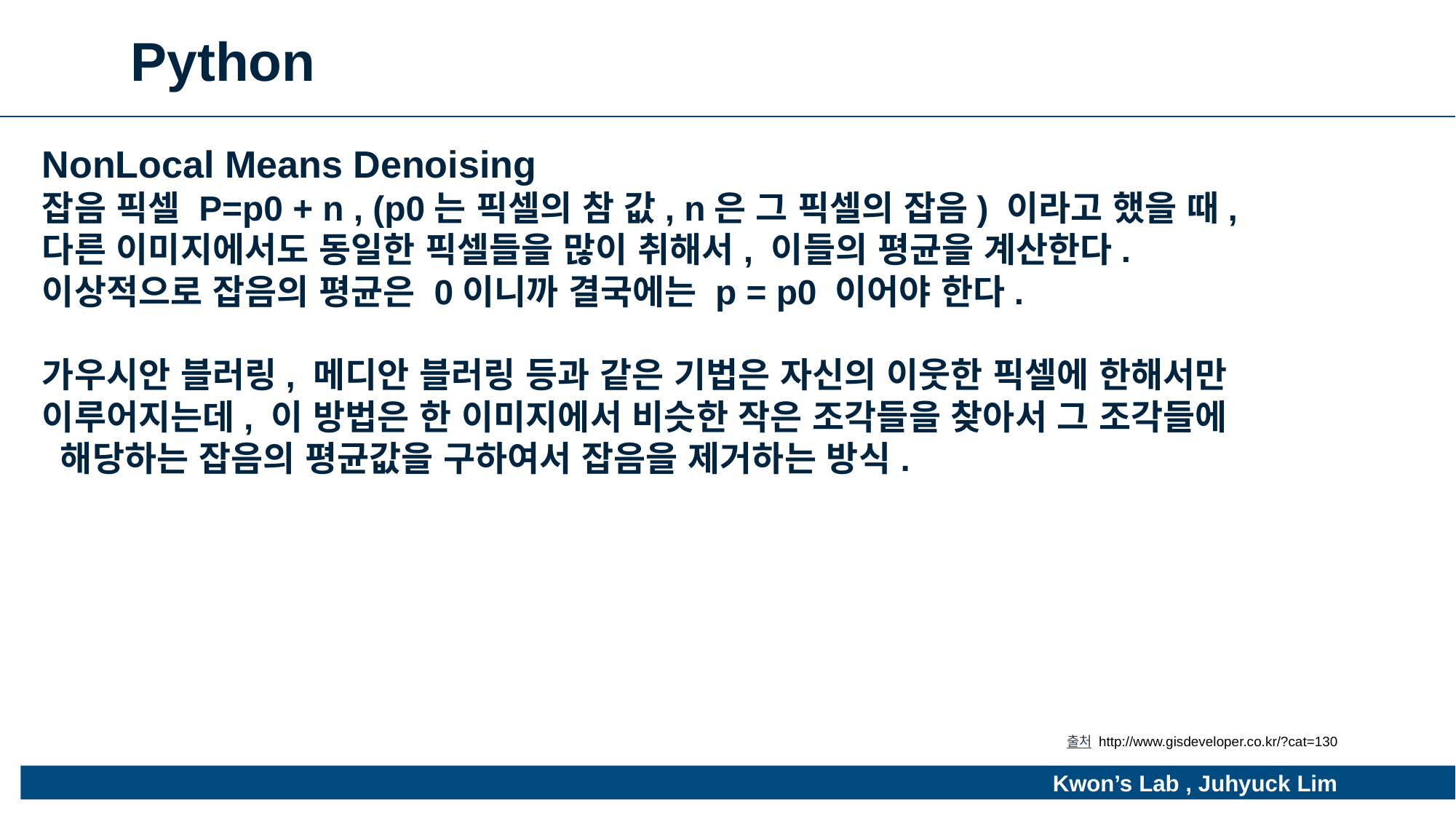

Python
NonLocal Means Denoising
잡음 픽셀 P=p0 + n , (p0는 픽셀의 참 값, n은 그 픽셀의 잡음) 이라고 했을 때,
다른 이미지에서도 동일한 픽셀들을 많이 취해서, 이들의 평균을 계산한다.
이상적으로 잡음의 평균은 0이니까 결국에는 p = p0 이어야 한다.

가우시안 블러링, 메디안 블러링 등과 같은 기법은 자신의 이웃한 픽셀에 한해서만
이루어지는데, 이 방법은 한 이미지에서 비슷한 작은 조각들을 찾아서 그 조각들에
 해당하는 잡음의 평균값을 구하여서 잡음을 제거하는 방식.
출처 http://www.gisdeveloper.co.kr/?cat=130
Kwon’s Lab , Juhyuck Lim